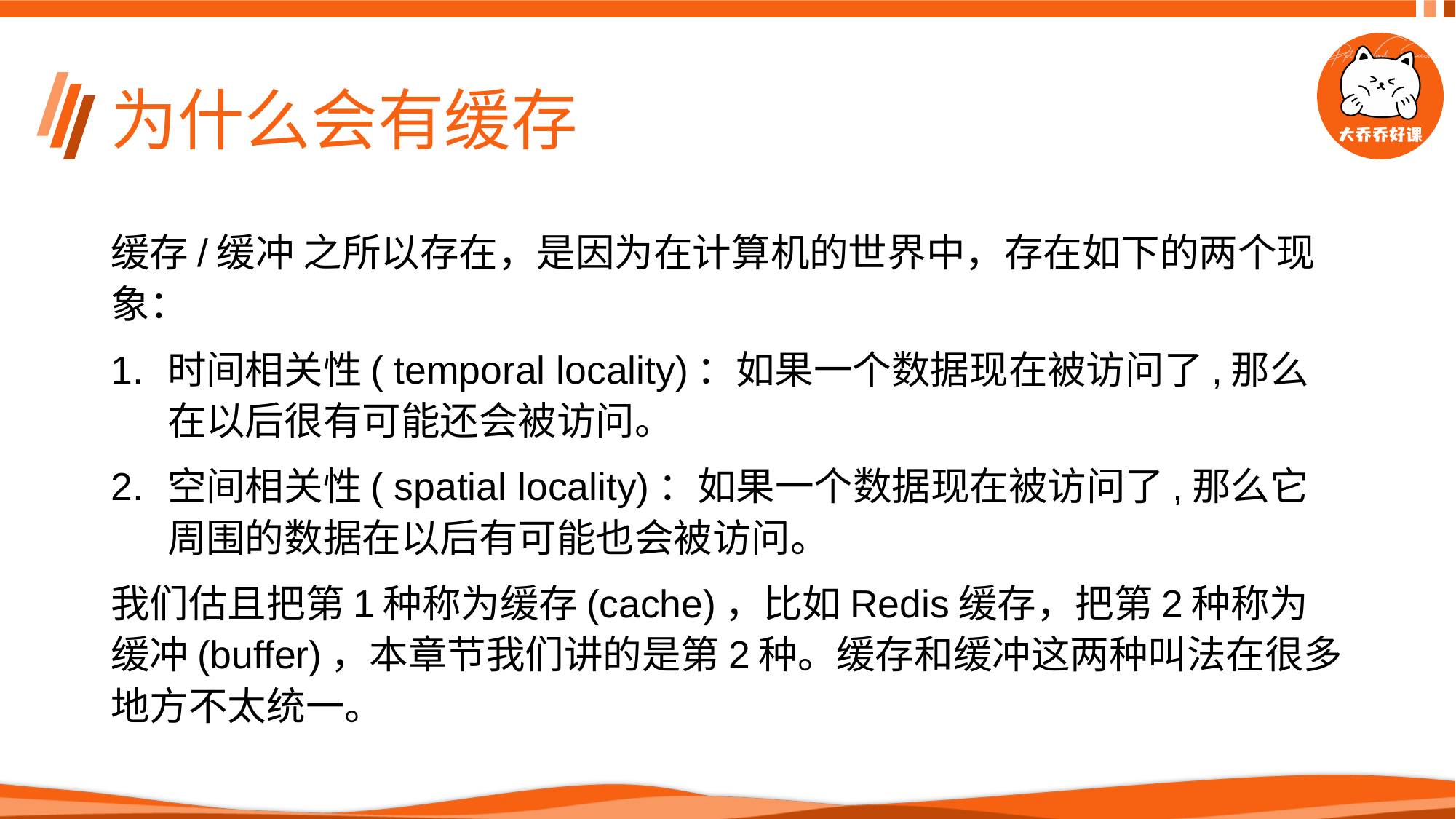

# 为什么会有缓存
缓存/缓冲 之所以存在，是因为在计算机的世界中，存在如下的两个现象：
时间相关性( temporal locality)：如果一个数据现在被访问了,那么在以后很有可能还会被访问。
空间相关性( spatial locality)：如果一个数据现在被访问了,那么它周围的数据在以后有可能也会被访问。
我们估且把第1种称为缓存(cache)，比如Redis缓存，把第2种称为缓冲(buffer)，本章节我们讲的是第2种。缓存和缓冲这两种叫法在很多地方不太统一。